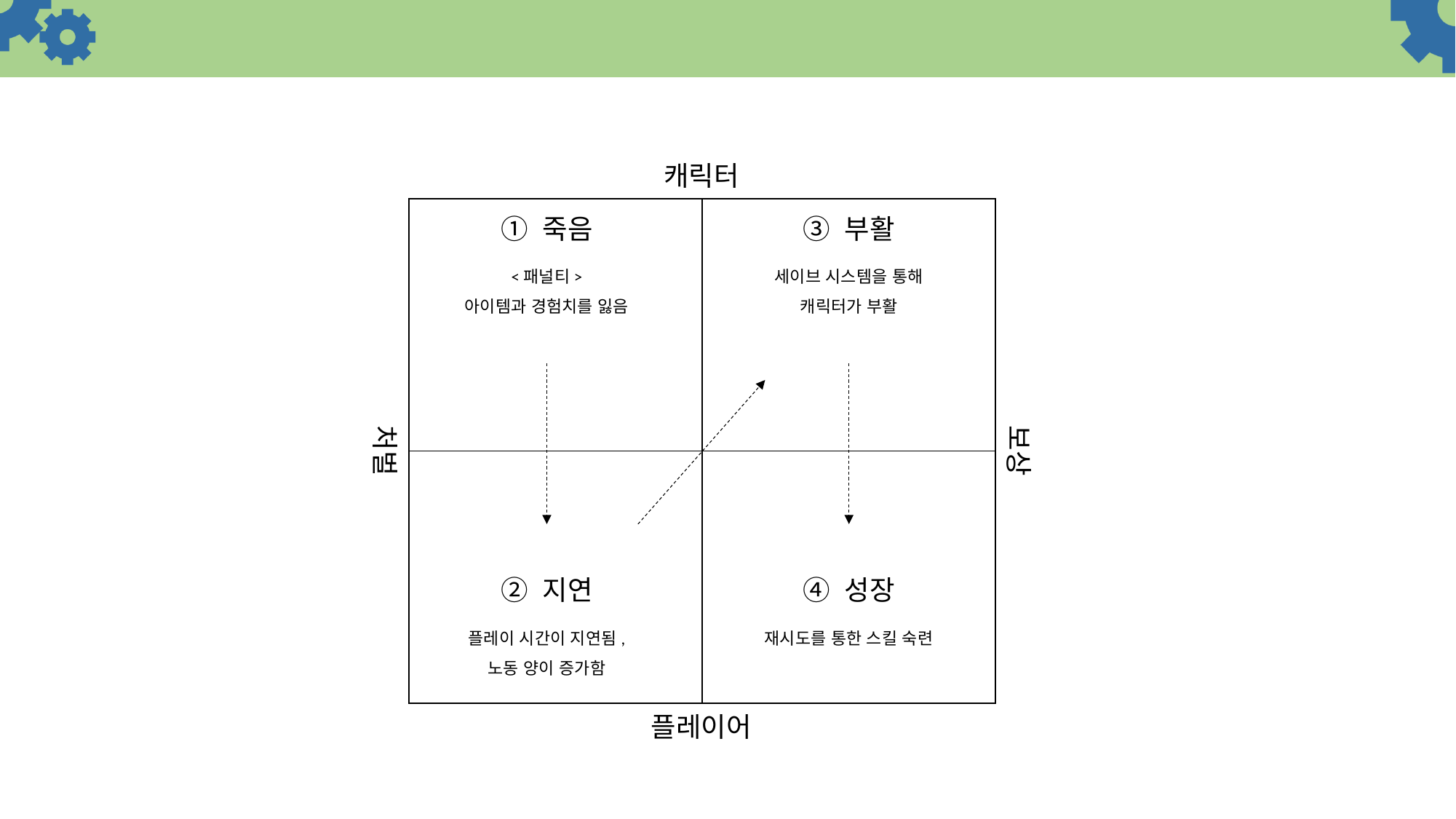

캐릭터

① 죽음
③ 부활
<패널티>
아이템과 경험치를 잃음
세이브 시스템을 통해 캐릭터가 부활
처벌
보상
② 지연
④ 성장
플레이 시간이 지연됨,
노동 양이 증가함
재시도를 통한 스킬 숙련
플레이어